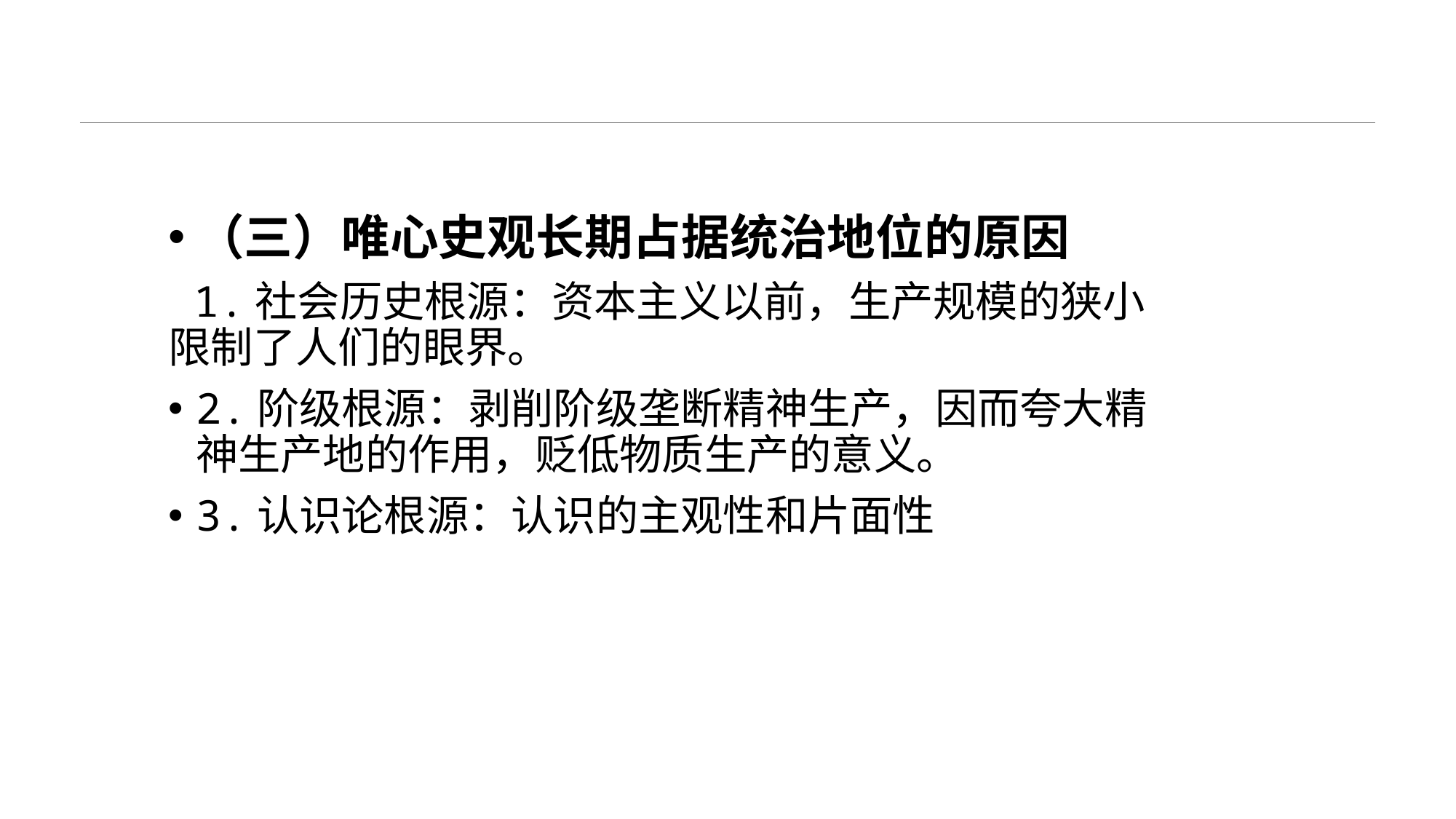

#

（三）唯心史观长期占据统治地位的原因
 1.社会历史根源：资本主义以前，生产规模的狭小限制了人们的眼界。
2.阶级根源：剥削阶级垄断精神生产，因而夸大精神生产地的作用，贬低物质生产的意义。
3.认识论根源：认识的主观性和片面性